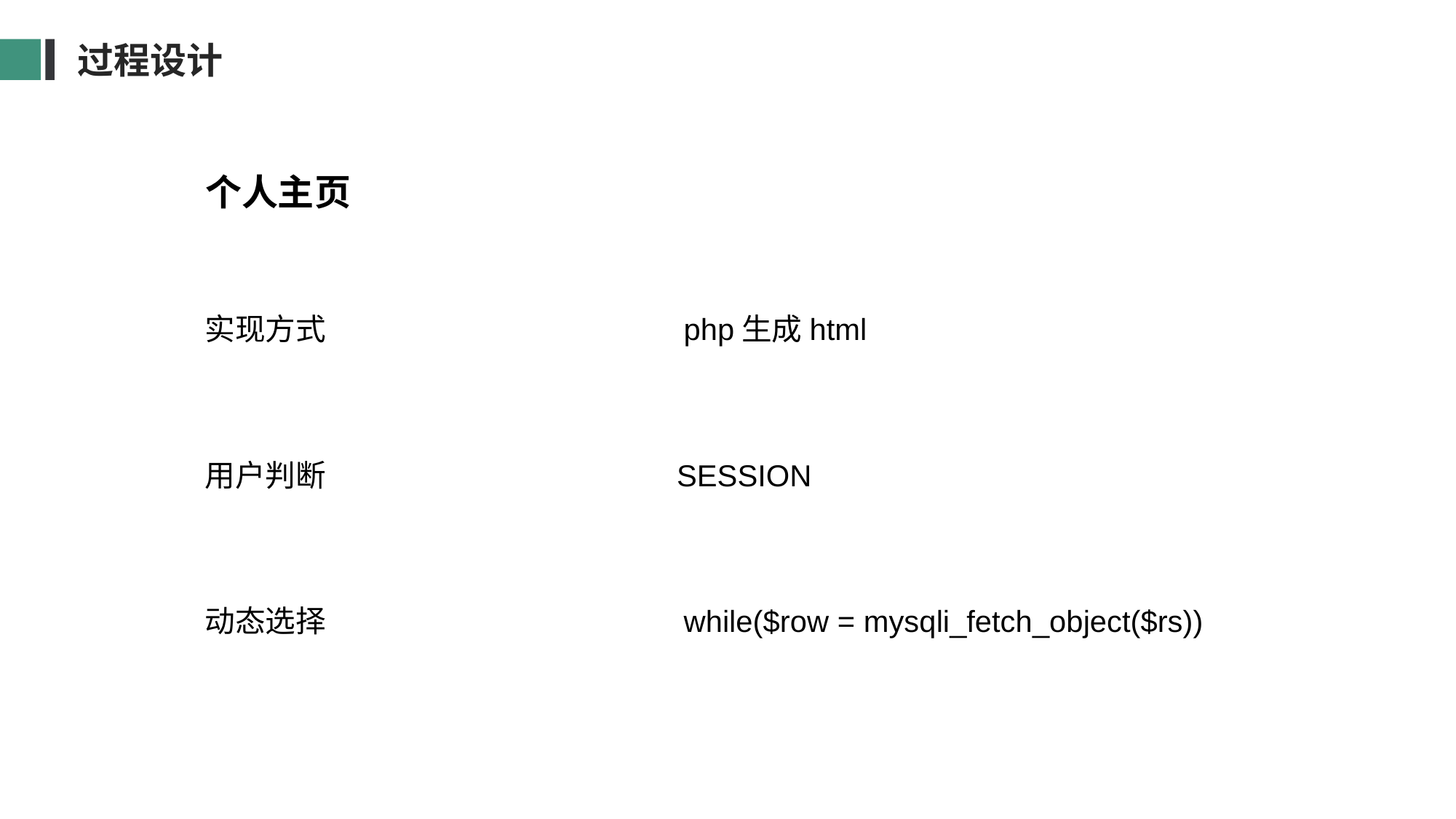

过程设计

个人主页
实现方式                                                    php生成html

用户判断                                                   SESSION

动态选择                                                    while($row = mysqli_fetch_object($rs))